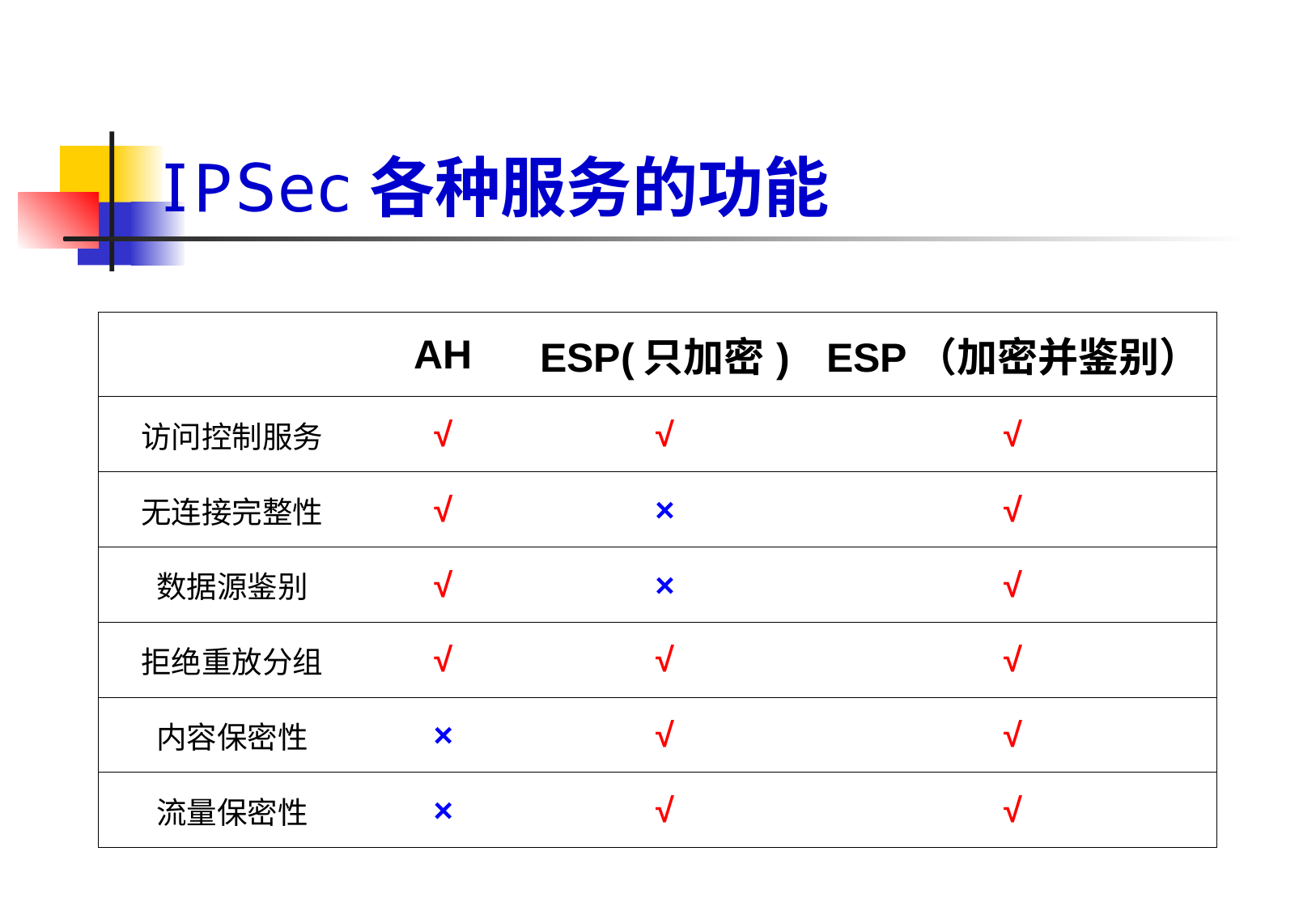

IPSec各种服务的功能
|  | AH | ESP(只加密) | ESP（加密并鉴别） |
| --- | --- | --- | --- |
| 访问控制服务 | √ | √ | √ |
| 无连接完整性 | √ | × | √ |
| 数据源鉴别 | √ | × | √ |
| 拒绝重放分组 | √ | √ | √ |
| 内容保密性 | × | √ | √ |
| 流量保密性 | × | √ | √ |